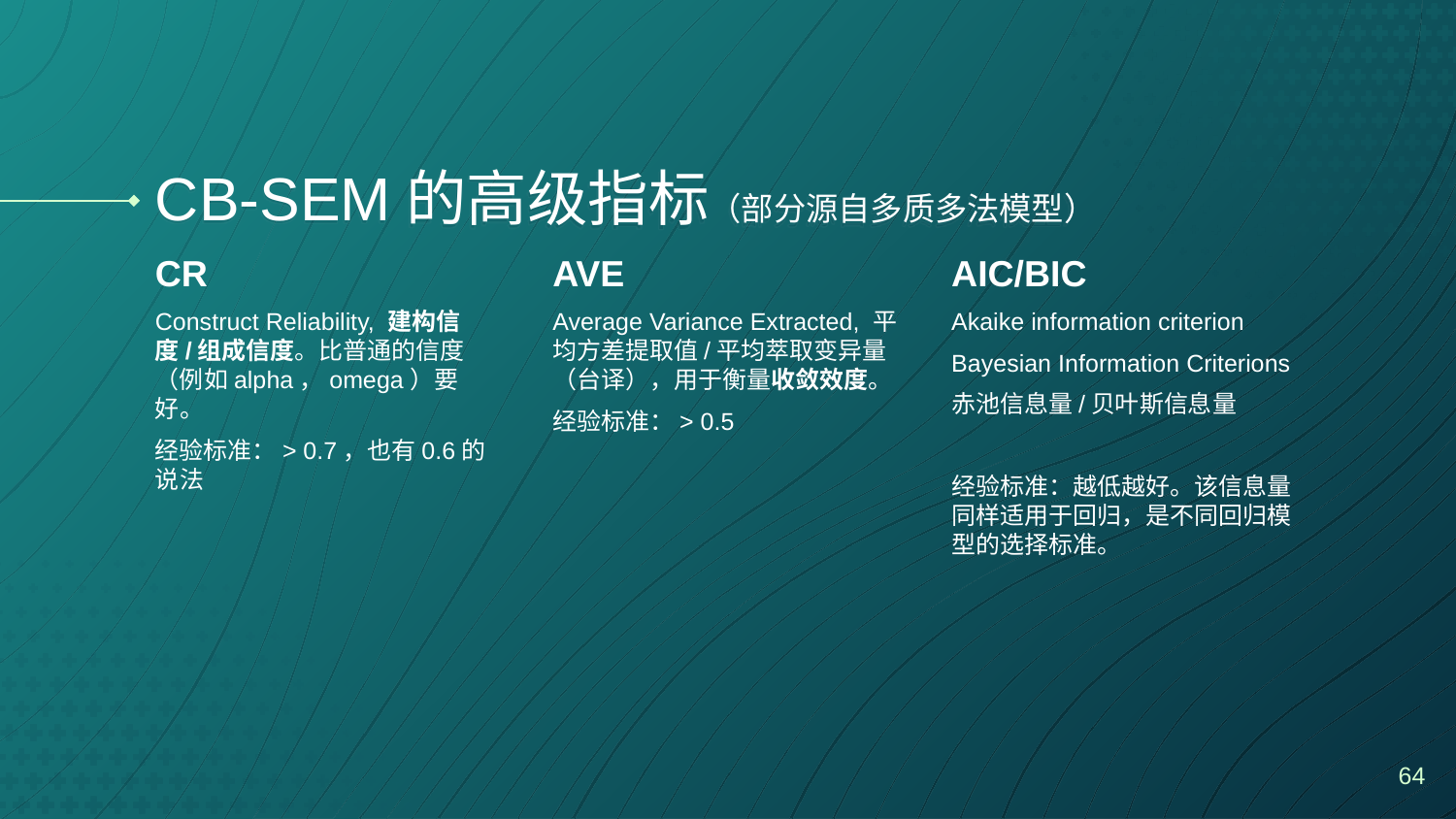

# CB-SEM的高级指标（部分源自多质多法模型）
CR
Construct Reliability, 建构信度/组成信度。比普通的信度（例如alpha，omega）要好。
经验标准：> 0.7，也有0.6的说法
AVE
Average Variance Extracted, 平均方差提取值/平均萃取变异量（台译），用于衡量收敛效度。
经验标准：> 0.5
AIC/BIC
Akaike information criterion
Bayesian Information Criterions
赤池信息量/贝叶斯信息量

经验标准：越低越好。该信息量同样适用于回归，是不同回归模型的选择标准。
64